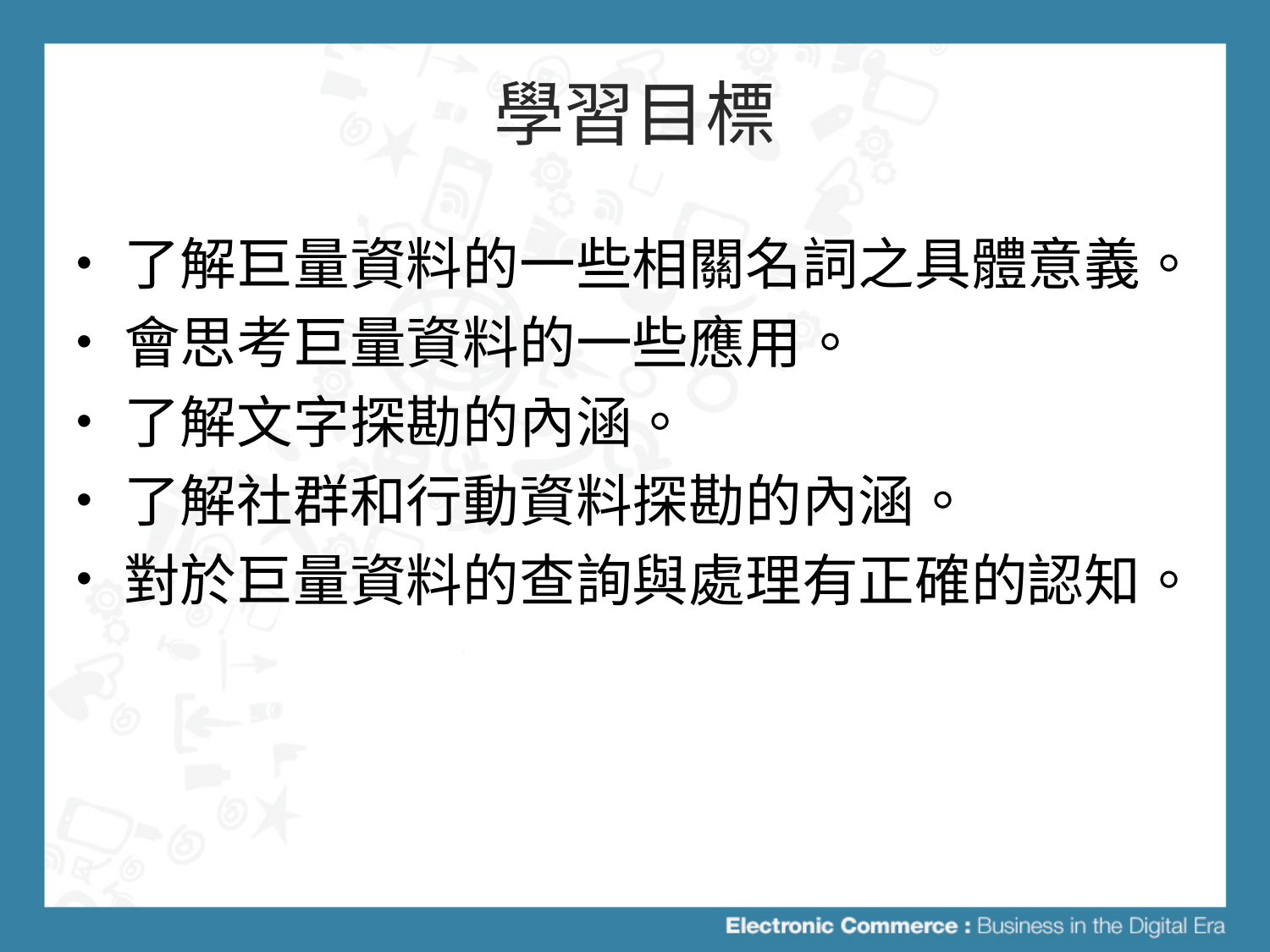

# 學習目標
了解巨量資料的一些相關名詞之具體意義。
會思考巨量資料的一些應用。
了解文字探勘的內涵。
了解社群和行動資料探勘的內涵。
對於巨量資料的查詢與處理有正確的認知。